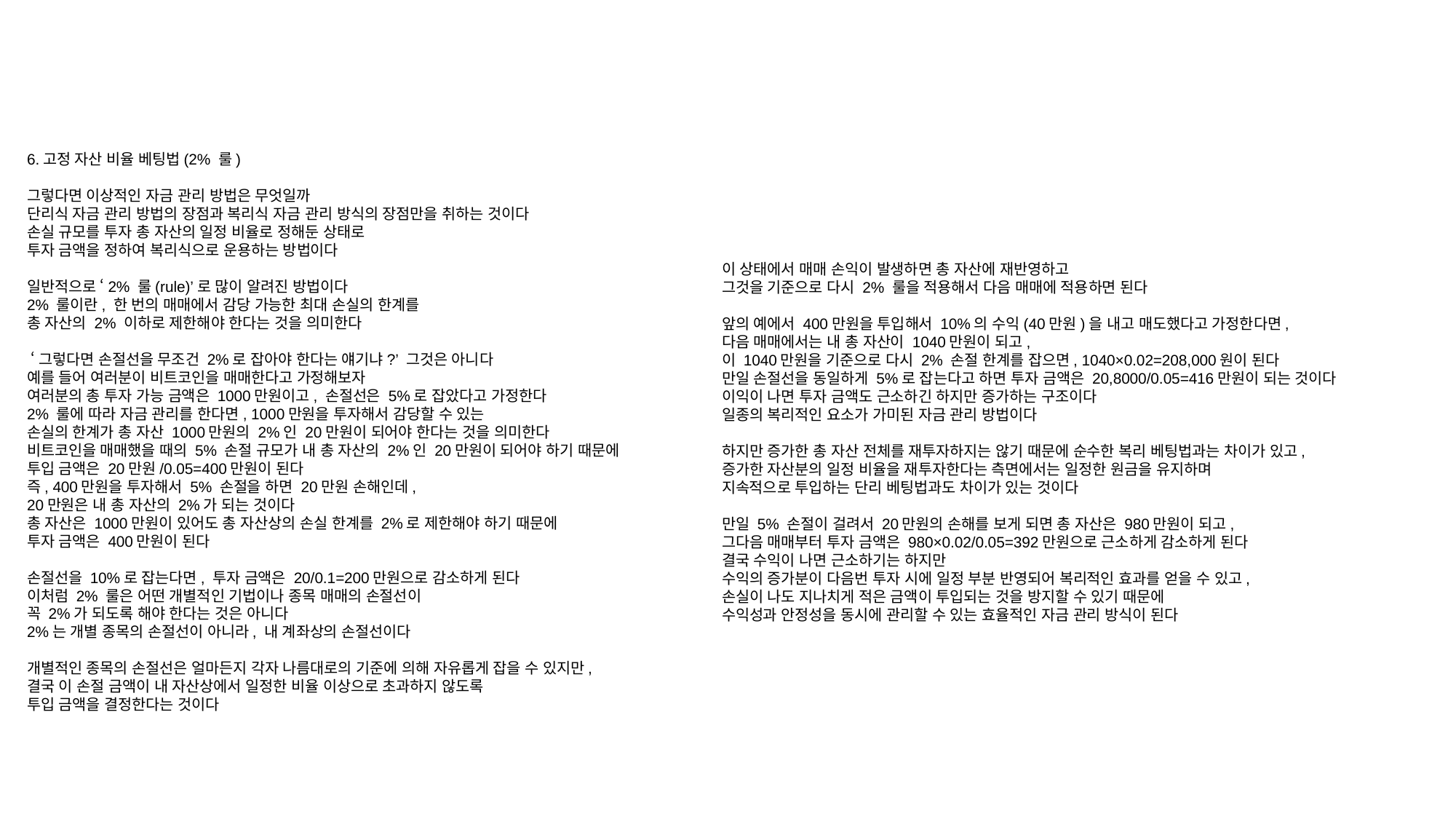

6.고정 자산 비율 베팅법(2% 룰)

그렇다면 이상적인 자금 관리 방법은 무엇일까
단리식 자금 관리 방법의 장점과 복리식 자금 관리 방식의 장점만을 취하는 것이다
손실 규모를 투자 총 자산의 일정 비율로 정해둔 상태로
투자 금액을 정하여 복리식으로 운용하는 방법이다

일반적으로 ‘2% 룰(rule)’로 많이 알려진 방법이다
2% 룰이란, 한 번의 매매에서 감당 가능한 최대 손실의 한계를
총 자산의 2% 이하로 제한해야 한다는 것을 의미한다

 ‘그렇다면 손절선을 무조건 2%로 잡아야 한다는 얘기냐?’ 그것은 아니다
예를 들어 여러분이 비트코인을 매매한다고 가정해보자
여러분의 총 투자 가능 금액은 1000만원이고, 손절선은 5%로 잡았다고 가정한다
2% 룰에 따라 자금 관리를 한다면, 1000만원을 투자해서 감당할 수 있는
손실의 한계가 총 자산 1000만원의 2%인 20만원이 되어야 한다는 것을 의미한다
비트코인을 매매했을 때의 5% 손절 규모가 내 총 자산의 2%인 20만원이 되어야 하기 때문에
투입 금액은 20만원/0.05=400만원이 된다
즉, 400만원을 투자해서 5% 손절을 하면 20만원 손해인데,
20만원은 내 총 자산의 2%가 되는 것이다
총 자산은 1000만원이 있어도 총 자산상의 손실 한계를 2%로 제한해야 하기 때문에
투자 금액은 400만원이 된다

손절선을 10%로 잡는다면, 투자 금액은 20/0.1=200만원으로 감소하게 된다
이처럼 2% 룰은 어떤 개별적인 기법이나 종목 매매의 손절선이
꼭 2%가 되도록 해야 한다는 것은 아니다
2%는 개별 종목의 손절선이 아니라, 내 계좌상의 손절선이다

개별적인 종목의 손절선은 얼마든지 각자 나름대로의 기준에 의해 자유롭게 잡을 수 있지만,
결국 이 손절 금액이 내 자산상에서 일정한 비율 이상으로 초과하지 않도록
투입 금액을 결정한다는 것이다

이 상태에서 매매 손익이 발생하면 총 자산에 재반영하고
그것을 기준으로 다시 2% 룰을 적용해서 다음 매매에 적용하면 된다

앞의 예에서 400만원을 투입해서 10%의 수익(40만원)을 내고 매도했다고 가정한다면,
다음 매매에서는 내 총 자산이 1040만원이 되고,
이 1040만원을 기준으로 다시 2% 손절 한계를 잡으면, 1040×0.02=208,000원이 된다
만일 손절선을 동일하게 5%로 잡는다고 하면 투자 금액은 20,8000/0.05=416만원이 되는 것이다
이익이 나면 투자 금액도 근소하긴 하지만 증가하는 구조이다
일종의 복리적인 요소가 가미된 자금 관리 방법이다

하지만 증가한 총 자산 전체를 재투자하지는 않기 때문에 순수한 복리 베팅법과는 차이가 있고,
증가한 자산분의 일정 비율을 재투자한다는 측면에서는 일정한 원금을 유지하며
지속적으로 투입하는 단리 베팅법과도 차이가 있는 것이다

만일 5% 손절이 걸려서 20만원의 손해를 보게 되면 총 자산은 980만원이 되고,
그다음 매매부터 투자 금액은 980×0.02/0.05=392만원으로 근소하게 감소하게 된다
결국 수익이 나면 근소하기는 하지만
수익의 증가분이 다음번 투자 시에 일정 부분 반영되어 복리적인 효과를 얻을 수 있고,
손실이 나도 지나치게 적은 금액이 투입되는 것을 방지할 수 있기 때문에
수익성과 안정성을 동시에 관리할 수 있는 효율적인 자금 관리 방식이 된다